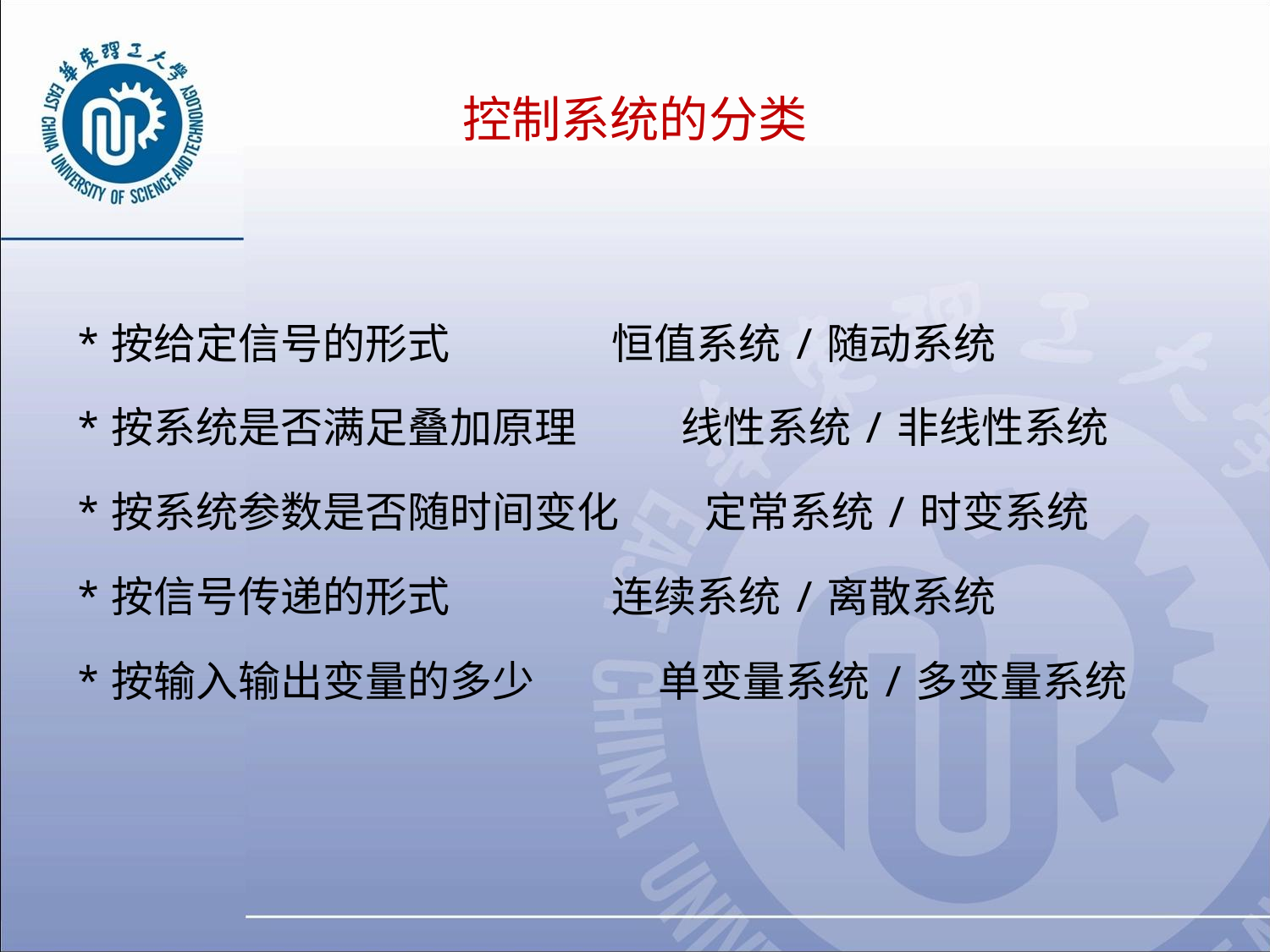

# 控制系统的分类
*按给定信号的形式                 恒值系统/随动系统
*按系统是否满足叠加原理           线性系统/非线性系统
*按系统参数是否随时间变化         定常系统/时变系统
*按信号传递的形式                 连续系统/离散系统
*按输入输出变量的多少             单变量系统/多变量系统